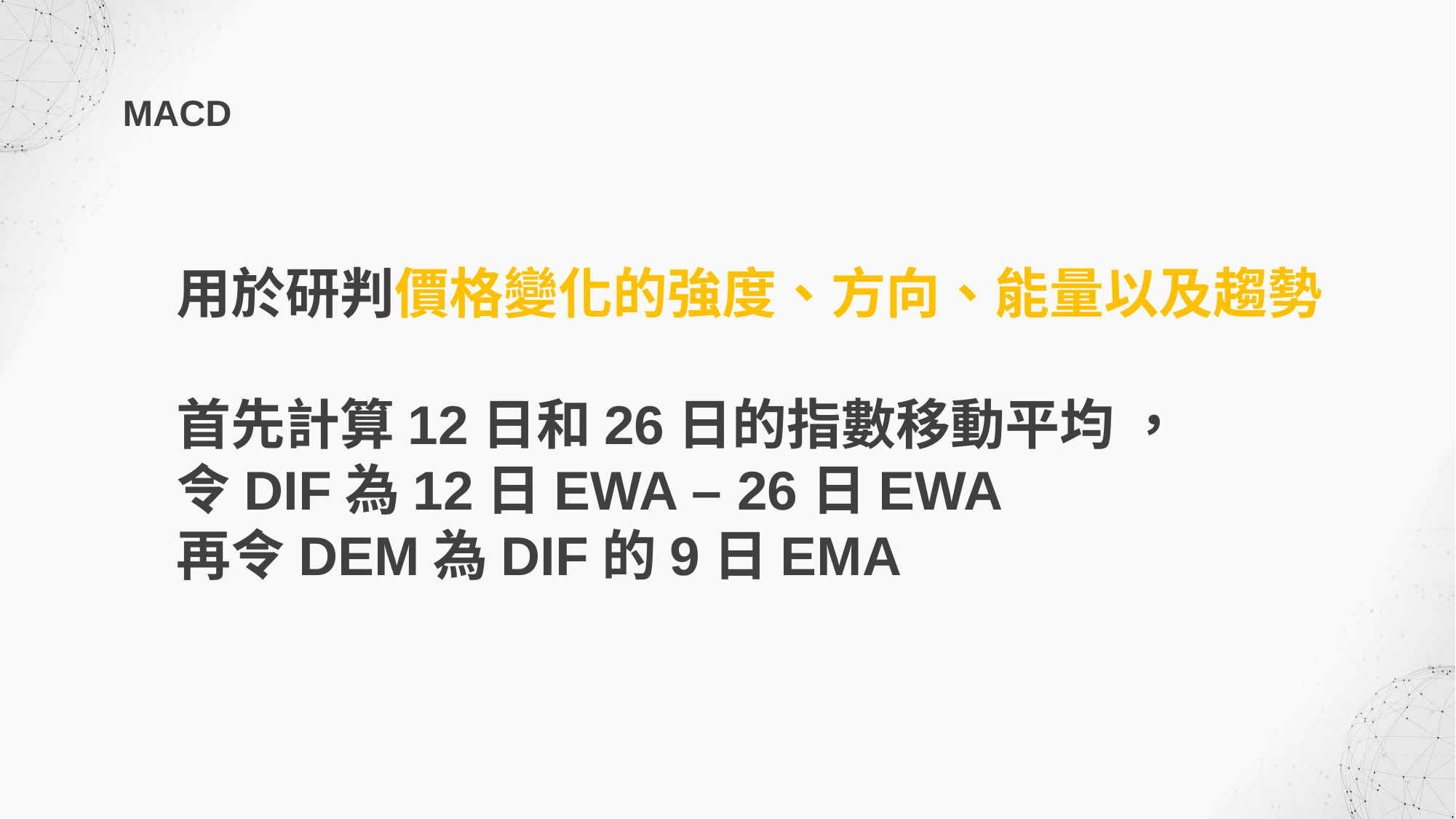

MACD
用於研判價格變化的強度、方向、能量以及趨勢

首先計算12日和26日的指數移動平均 ，
令DIF為12日EWA – 26日EWA
再令DEM為DIF的9日EMA